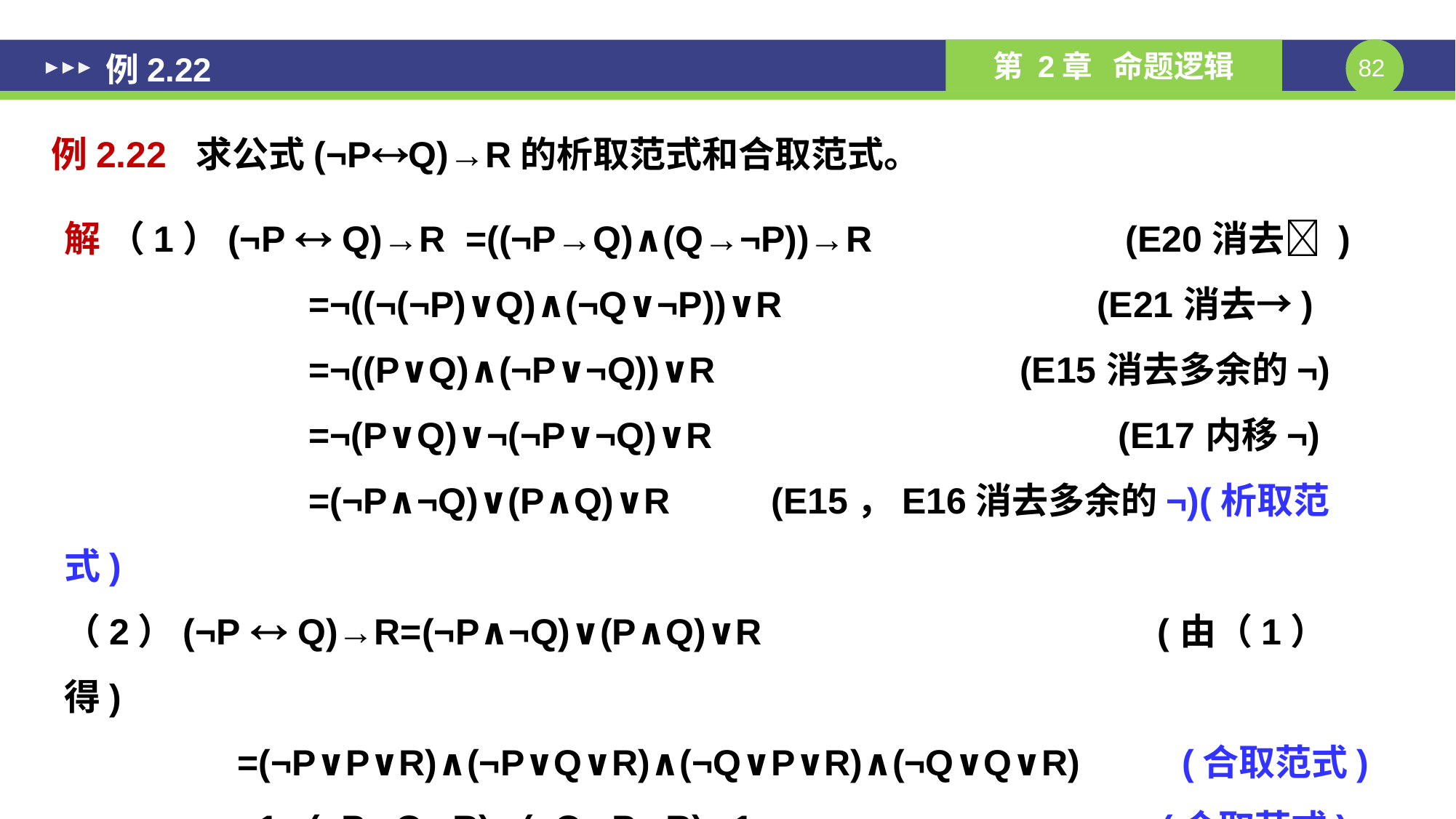

例2.22
例2.22  求公式(¬P↔Q)→R的析取范式和合取范式。
解 （1）(¬P ↔ Q)→R  =((¬P→Q)∧(Q→¬P))→R                         (E20消去↔ )
                        =¬((¬(¬P)∨Q)∧(¬Q∨¬P))∨R                               (E21消去→)
                        =¬((P∨Q)∧(¬P∨¬Q))∨R                              (E15消去多余的¬)
                        =¬(P∨Q)∨¬(¬P∨¬Q)∨R                                        (E17内移¬)
                        =(¬P∧¬Q)∨(P∧Q)∨R          (E15，E16消去多余的¬)(析取范式)
（2）(¬P ↔ Q)→R=(¬P∧¬Q)∨(P∧Q)∨R                                       (由（1）得)
                 =(¬P∨P∨R)∧(¬P∨Q∨R)∧(¬Q∨P∨R)∧(¬Q∨Q∨R)          (合取范式)
                 =1∧(¬P∨Q∨R)∧(¬Q∨P∨R)∧1                                        (合取范式)
                 =(¬P∨Q∨R)∧(¬Q∨P∨R)                                                 (合取范式)